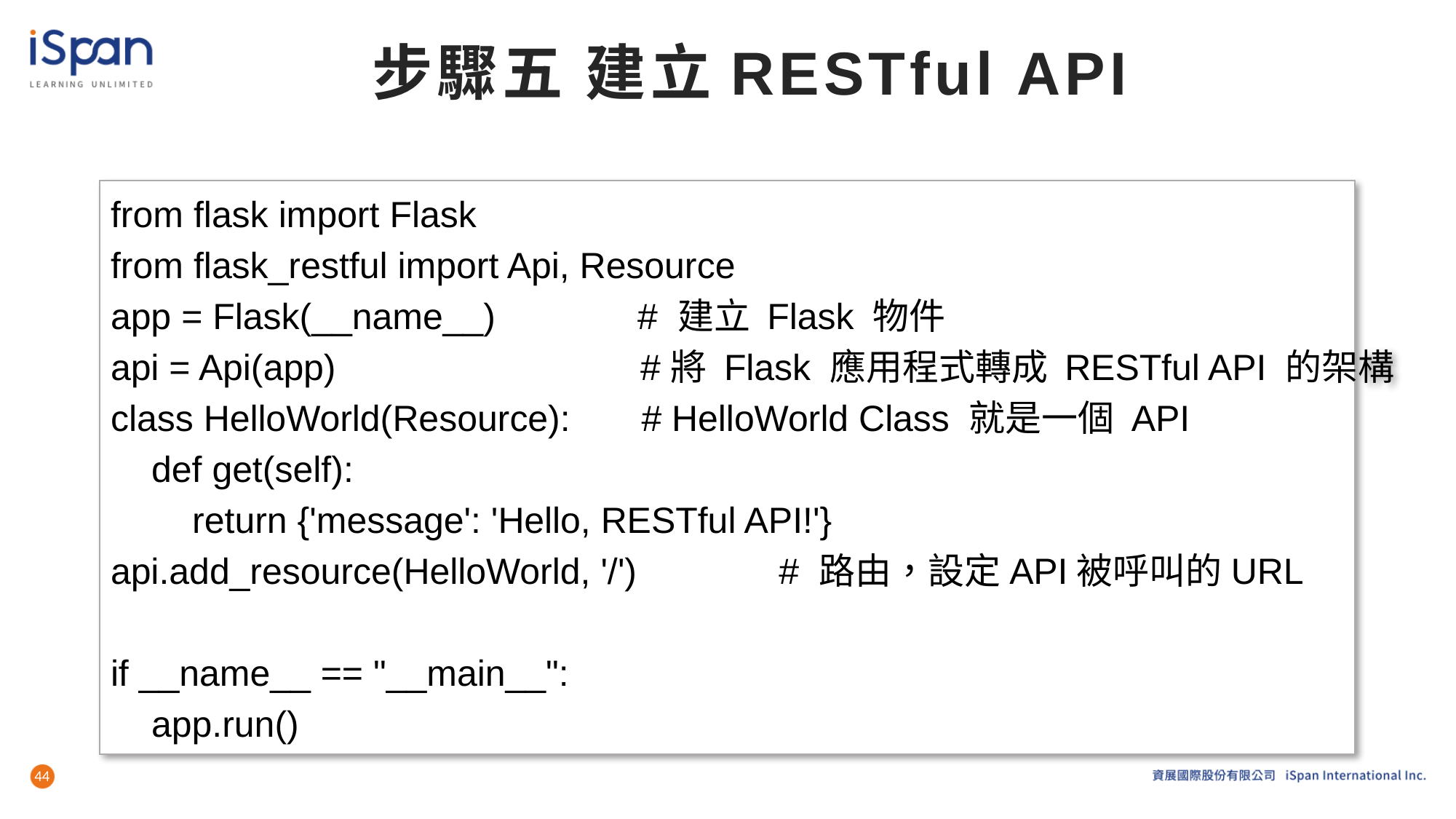

# 步驟五 建立RESTful API

from flask import Flask
from flask_restful import Api, Resource
app = Flask(__name__)              # 建立 Flask 物件
api = Api(app)                              #將 Flask 應用程式轉成 RESTful API 的架構
class HelloWorld(Resource):       # HelloWorld Class 就是一個 API
    def get(self):
        return {'message': 'Hello, RESTful API!'}
api.add_resource(HelloWorld, '/')              # 路由，設定API被呼叫的URL

if __name__ == "__main__":
    app.run()
44